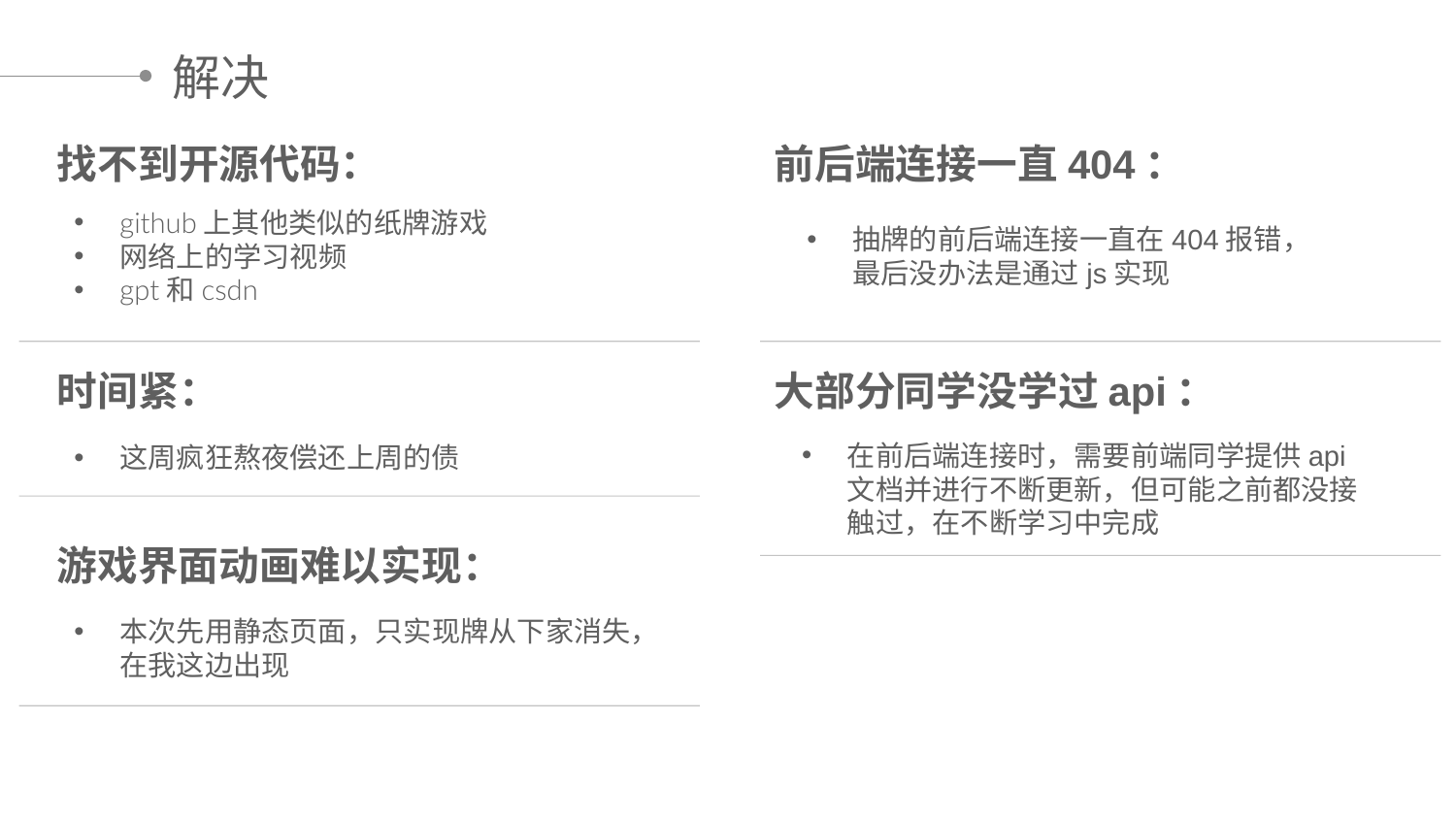

解决
找不到开源代码：
前后端连接一直404：
github上其他类似的纸牌游戏
网络上的学习视频
gpt和csdn
抽牌的前后端连接一直在404报错，最后没办法是通过js实现
时间紧：
大部分同学没学过api：
在前后端连接时，需要前端同学提供api文档并进行不断更新，但可能之前都没接触过，在不断学习中完成
这周疯狂熬夜偿还上周的债
游戏界面动画难以实现：
本次先用静态页面，只实现牌从下家消失，在我这边出现